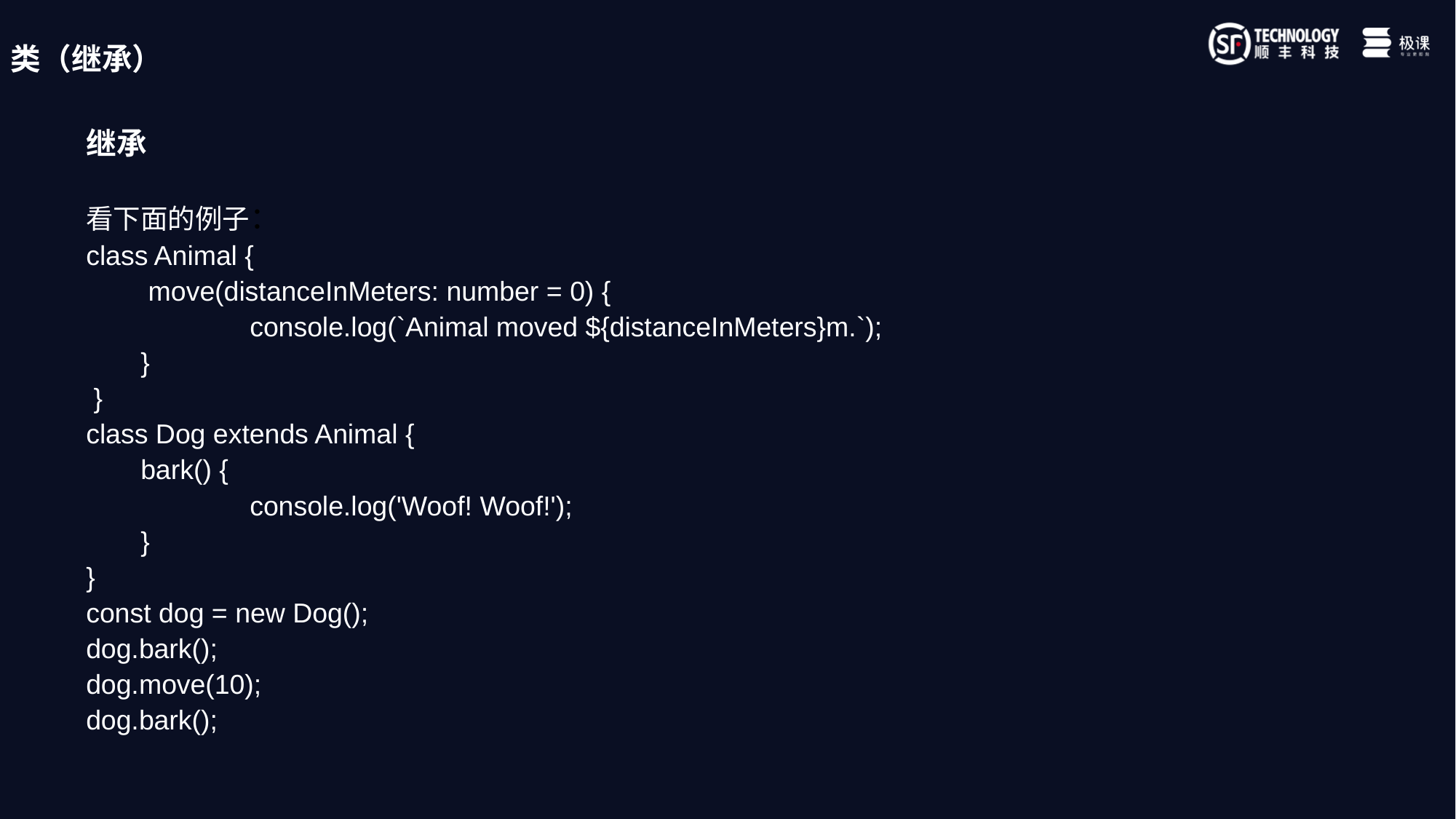

类（继承）
继承
看下面的例子：
class Animal {
 move(distanceInMeters: number = 0) {
	console.log(`Animal moved ${distanceInMeters}m.`);
}
 }
class Dog extends Animal {
bark() {
	console.log('Woof! Woof!');
}
}
const dog = new Dog();
dog.bark();
dog.move(10);
dog.bark();